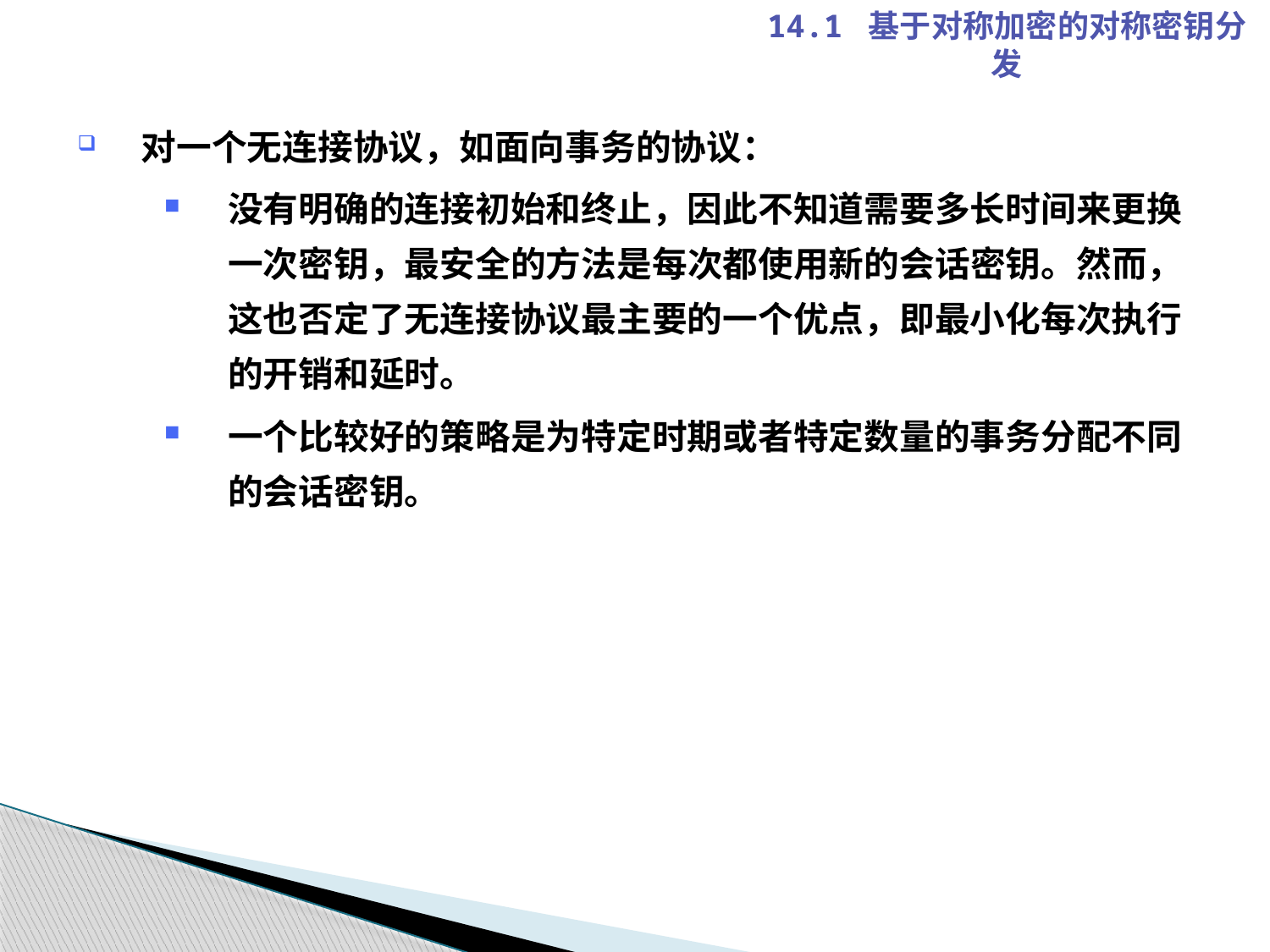

14.1 基于对称加密的对称密钥分发
对一个无连接协议，如面向事务的协议：
没有明确的连接初始和终止，因此不知道需要多长时间来更换一次密钥，最安全的方法是每次都使用新的会话密钥。然而，这也否定了无连接协议最主要的一个优点，即最小化每次执行的开销和延时。
一个比较好的策略是为特定时期或者特定数量的事务分配不同的会话密钥。